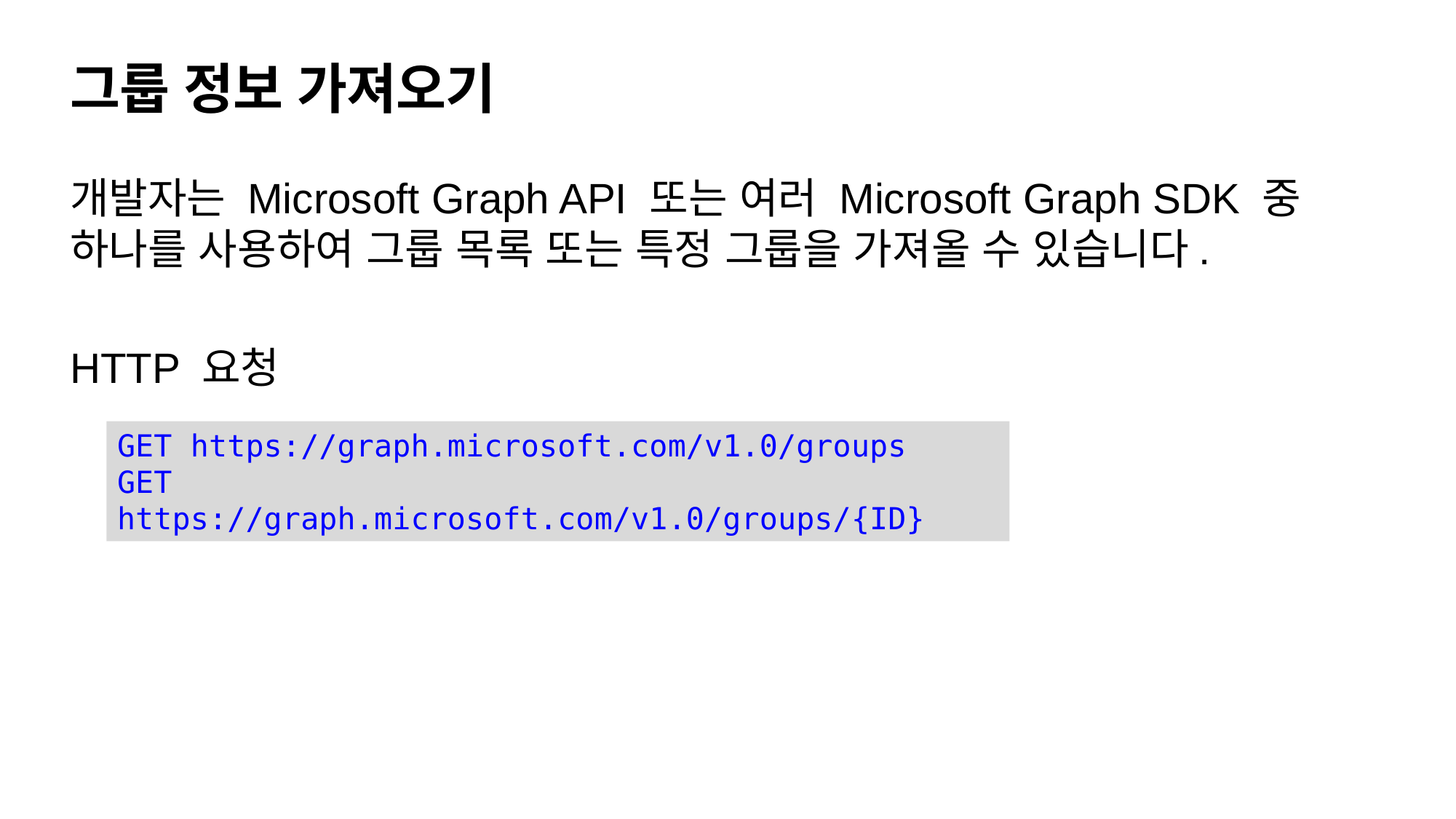

# 그룹 정보 가져오기
개발자는 Microsoft Graph API 또는 여러 Microsoft Graph SDK 중 하나를 사용하여 그룹 목록 또는 특정 그룹을 가져올 수 있습니다.

HTTP 요청
GET https://graph.microsoft.com/v1.0/groups
GET https://graph.microsoft.com/v1.0/groups/{ID}